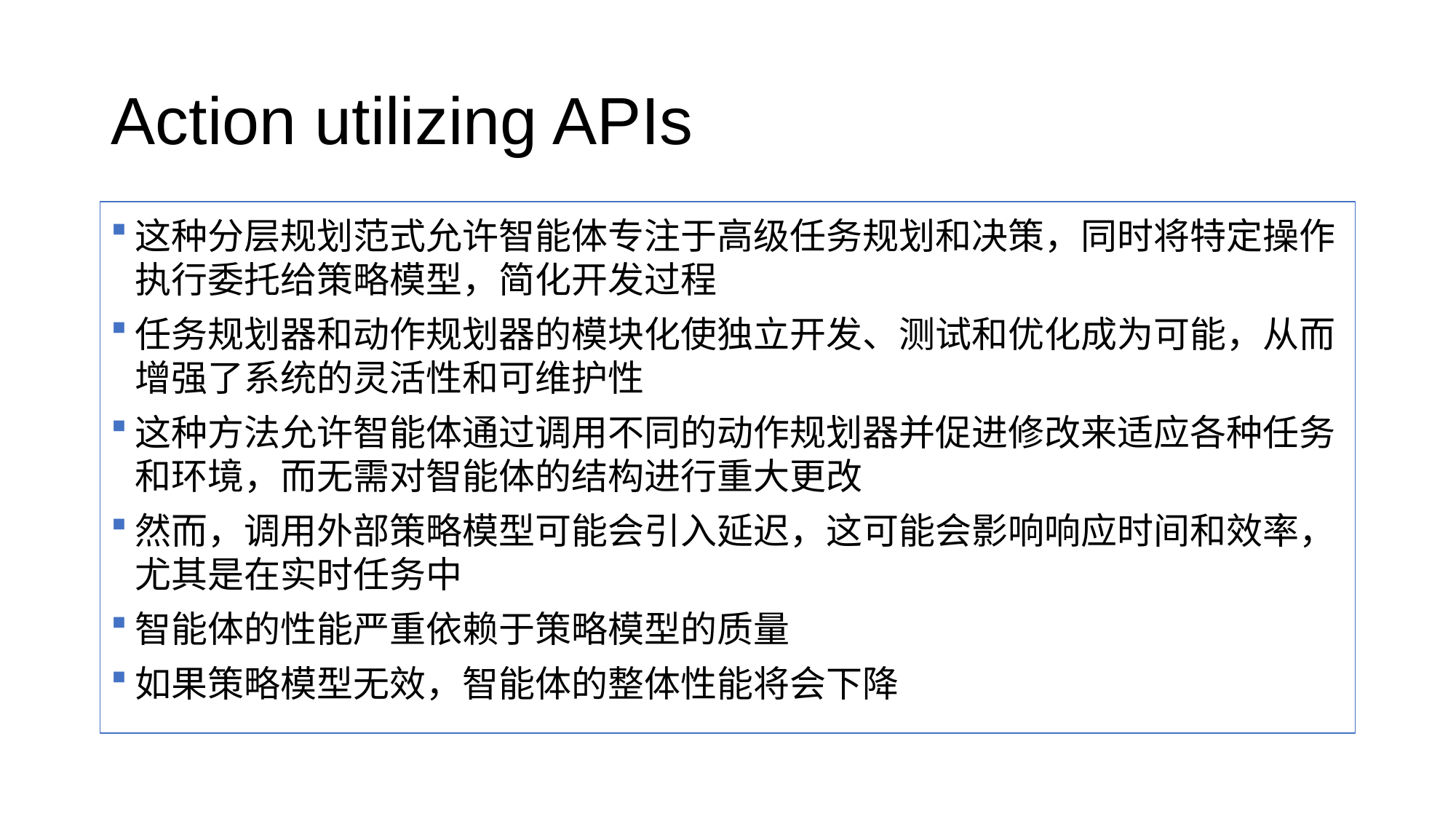

# Action utilizing APIs
这种分层规划范式允许智能体专注于高级任务规划和决策，同时将特定操作执行委托给策略模型，简化开发过程
任务规划器和动作规划器的模块化使独立开发、测试和优化成为可能，从而增强了系统的灵活性和可维护性
这种方法允许智能体通过调用不同的动作规划器并促进修改来适应各种任务和环境，而无需对智能体的结构进行重大更改
然而，调用外部策略模型可能会引入延迟，这可能会影响响应时间和效率，尤其是在实时任务中
智能体的性能严重依赖于策略模型的质量
如果策略模型无效，智能体的整体性能将会下降